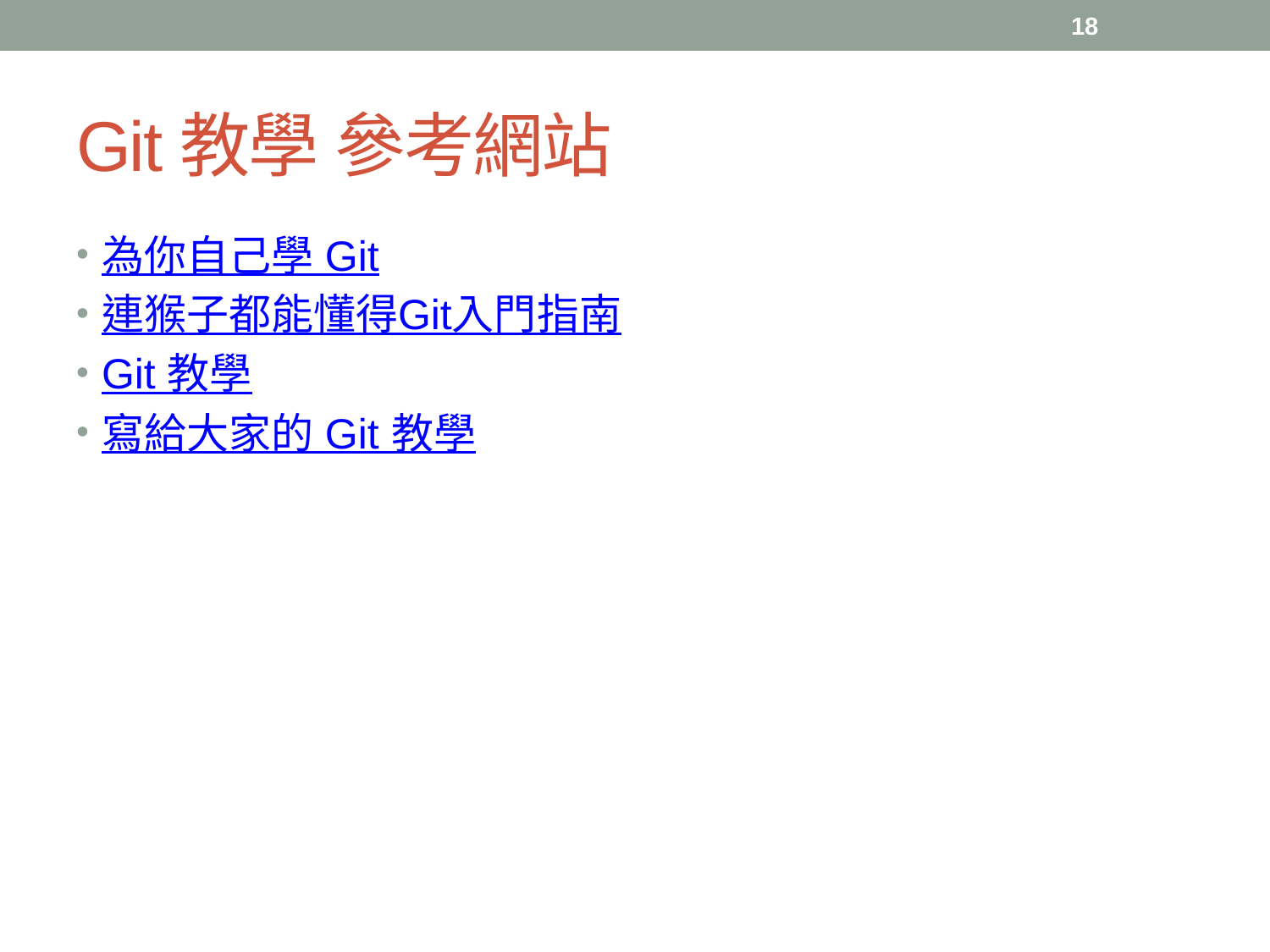

18
# Git教學 參考網站
為你自己學 Git
連猴子都能懂得Git入門指南
Git 教學
寫給大家的 Git 教學